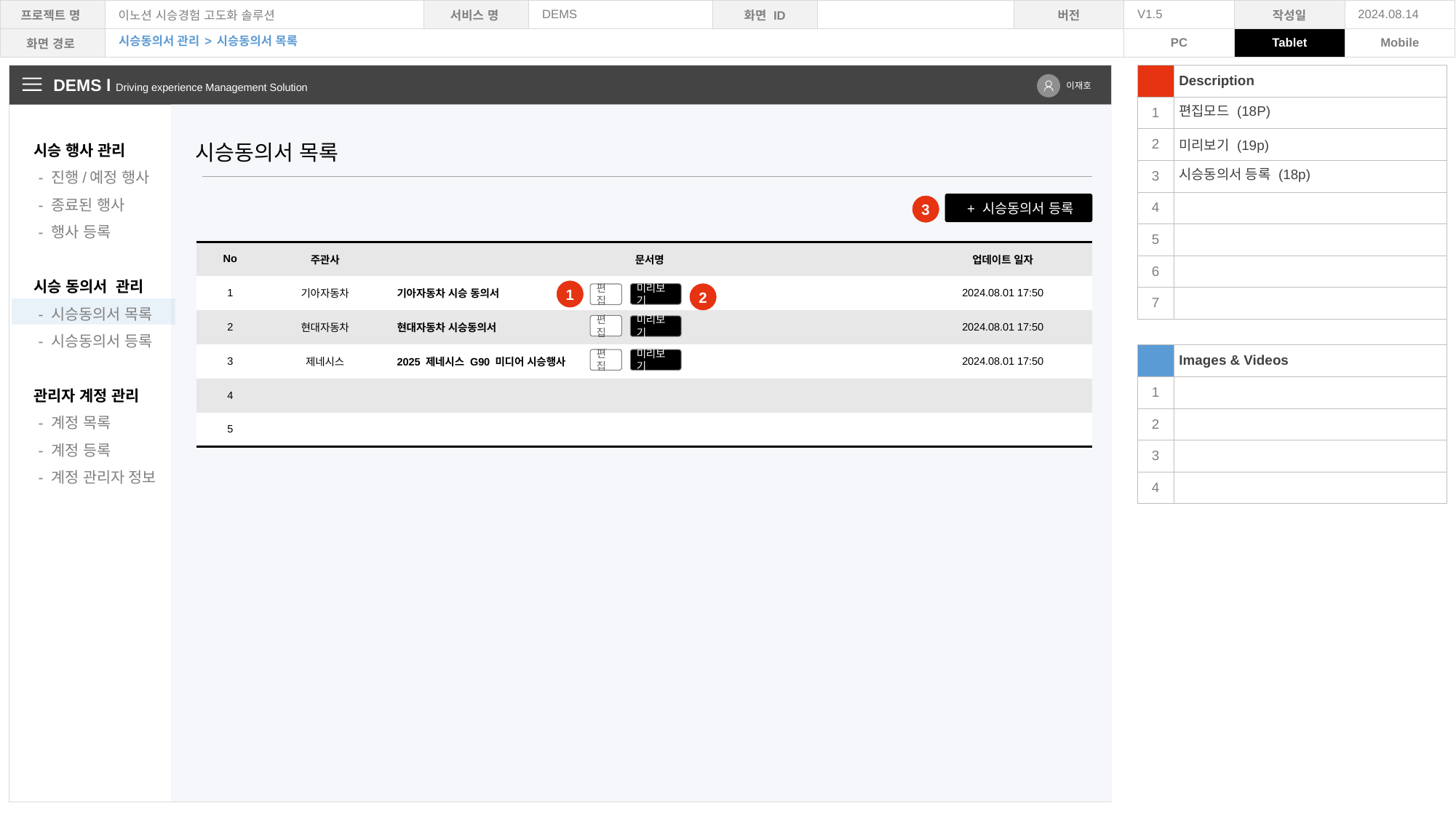

시승동의서 관리 > 시승동의서 목록

|  | Description |
| --- | --- |
| 1 | 편집모드 (18P) |
| 2 | 미리보기 (19p) |
| 3 | 시승동의서 등록 (18p) |
| 4 |  |
| 5 |  |
| 6 |  |
| 7 |  |
|  |  |
|  | Images & Videos |
| 1 |  |
| 2 |  |
| 3 |  |
| 4 |  |

DEMS l Driving experience Management Solution

이재호

시승 행사 관리
 - 진행/예정 행사
 - 종료된 행사
 - 행사 등록

시승 동의서  관리
 - 시승동의서 목록
 - 시승동의서 등록

관리자 계정 관리
 - 계정 목록
 - 계정 등록
 - 계정 관리자 정보

시승동의서 목록
 + 시승동의서 등록
3
| No | 주관사 | 문서명 | 업데이트 일자 |
| --- | --- | --- | --- |
| 1 | 기아자동차 | 기아자동차 시승 동의서 | 2024.08.01 17:50 |
| 2 | 현대자동차 | 현대자동차 시승동의서 | 2024.08.01 17:50 |
| 3 | 제네시스 | 2025 제네시스 G90 미디어 시승행사 | 2024.08.01 17:50 |
| 4 |  |  |  |
| 5 |  |  |  |
1
미리보기
2
편집

편집
미리보기
미리보기
편집